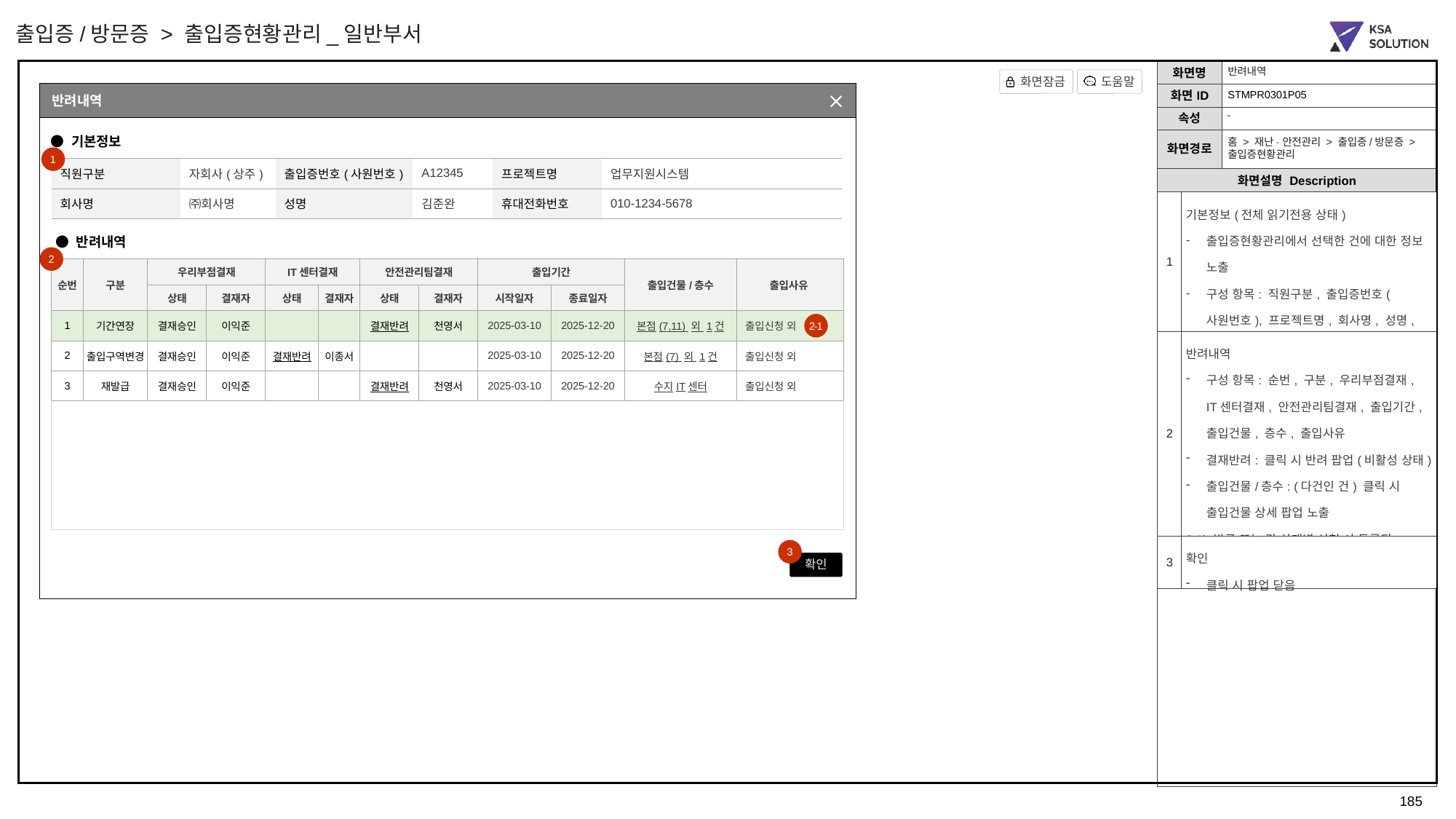

출입증/방문증 > 출입증현황관리_일반부서
반려내역
STMPR0301P05

반려내역

부점조회 팝업(팀 포함)
-
● 기본정보
홈 > 재난·안전관리 > 출입증/방문증 >
출입증현황관리
1
| 직원구분 | 자회사(상주) | 출입증번호(사원번호) | A12345 | 프로젝트명 | 업무지원시스템 |
| --- | --- | --- | --- | --- | --- |
| 회사명 | ㈜회사명 | 성명 | 김준완 | 휴대전화번호 | 010-1234-5678 |
| 1 | 기본정보(전체 읽기전용 상태) 출입증현황관리에서 선택한 건에 대한 정보 노출 구성 항목: 직원구분, 출입증번호(사원번호), 프로젝트명, 회사명, 성명, 휴대전화번호 |
| --- | --- |
| 2 | 반려내역 구성 항목: 순번, 구분, 우리부점결재, IT센터결재, 안전관리팀결재, 출입기간, 출입건물, 층수, 출입사유 결재반려: 클릭 시 반려 팝업(비활성 상태) 출입건물/층수: (다건인 건) 클릭 시 출입건물 상세 팝업 노출 2-1) 발급 또는 각 상태별 신청 시 등록된 출입사유 1건 외 표시 |
| 3 | 확인 클릭 시 팝업 닫음 |
● 반려내역
2
| 순번 | 구분 | 우리부점결재 |  | IT센터결재 |  | 안전관리팀결재 |  | 출입기간 |  | 출입건물/층수 | 출입사유 |
| --- | --- | --- | --- | --- | --- | --- | --- | --- | --- | --- | --- |
|  |  | 상태 | 결재자 | 상태 | 결재자 | 상태 | 결재자 | 시작일자 | 종료일자 |  |  |
| 1 | 기간연장 | 결재승인 | 이익준 |  |  | 결재반려 | 천영서 | 2025-03-10 | 2025-12-20 | 본점(7,11) 외 1건 | 출입신청 외 |
| 2 | 출입구역변경 | 결재승인 | 이익준 | 결재반려 | 이종서 |  |  | 2025-03-10 | 2025-12-20 | 본점(7) 외 1건 | 출입신청 외 |
| 3 | 재발급 | 결재승인 | 이익준 |  |  | 결재반려 | 천영서 | 2025-03-10 | 2025-12-20 | 수지IT센터 | 출입신청 외 |
|  |  |  |  |  |  |  |  |  |  |  |  |
2-1
3
확인
<2025-08-11>
1. (1) 디스크립션 수정
2. 출입건물 및 층수 컬럼 병합